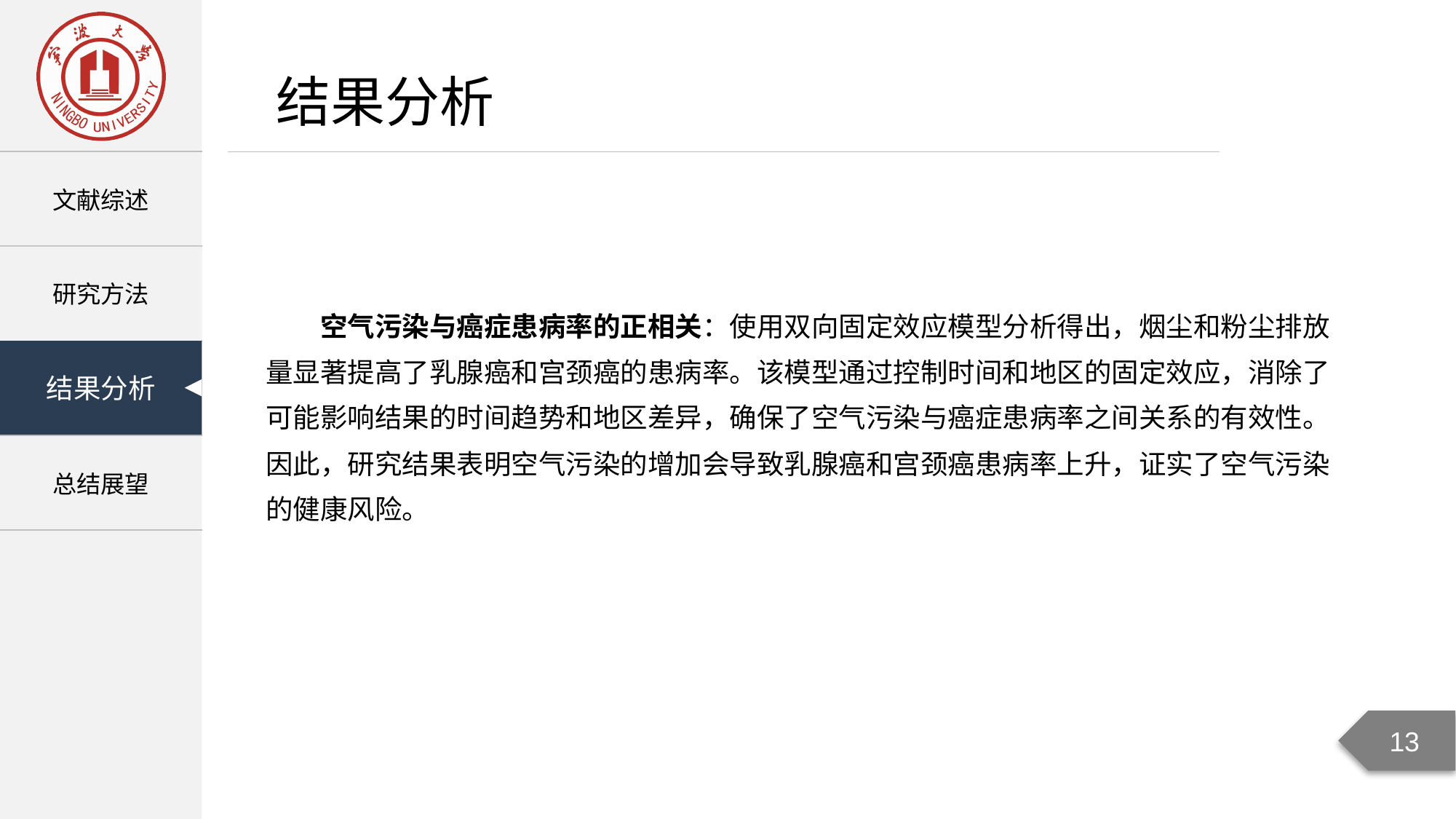

结果分析
空气污染与癌症患病率的正相关：使用双向固定效应模型分析得出，烟尘和粉尘排放量显著提高了乳腺癌和宫颈癌的患病率。该模型通过控制时间和地区的固定效应，消除了可能影响结果的时间趋势和地区差异，确保了空气污染与癌症患病率之间关系的有效性。因此，研究结果表明空气污染的增加会导致乳腺癌和宫颈癌患病率上升，证实了空气污染的健康风险。